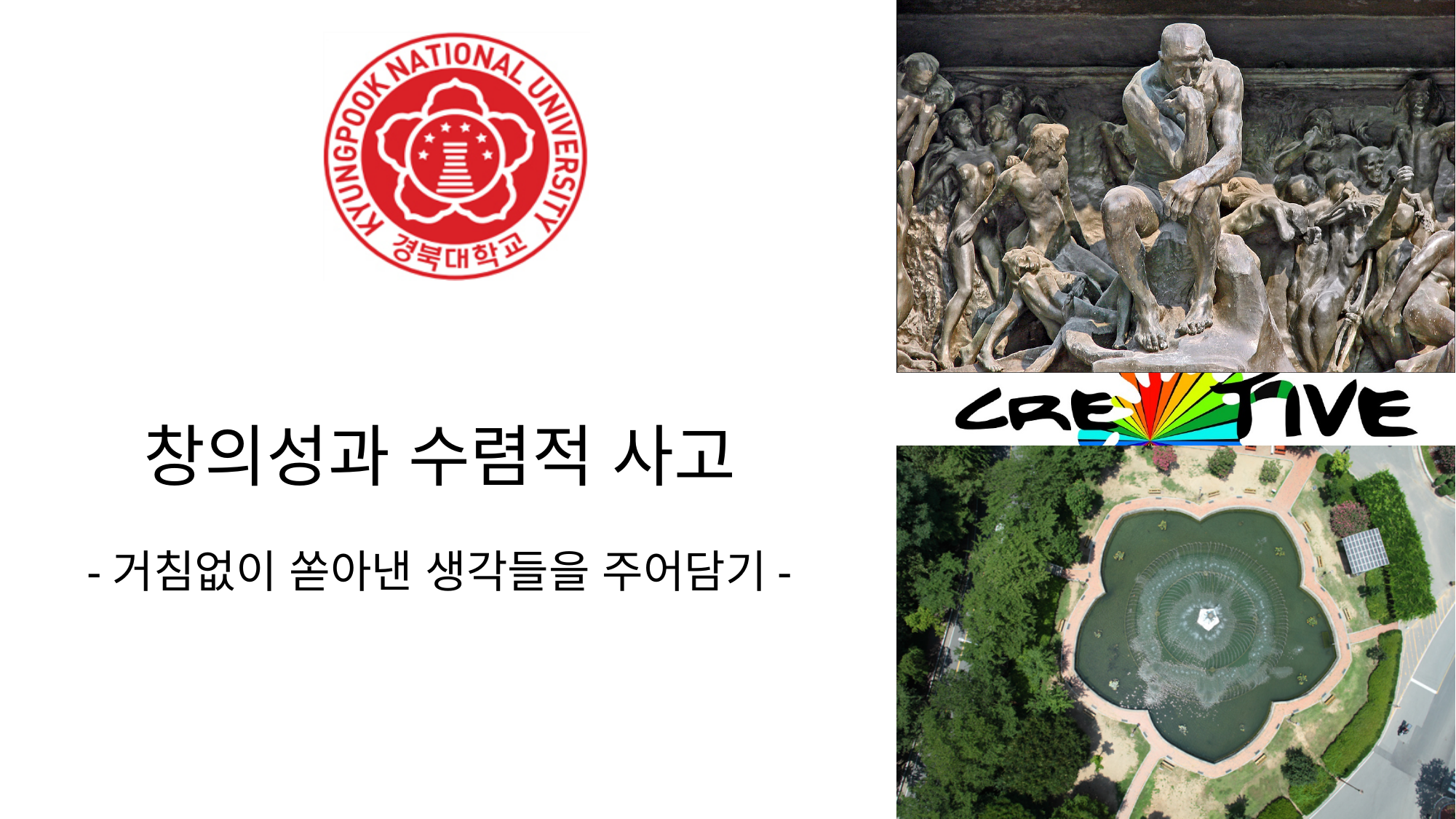

창의성과 수렴적 사고
-거침없이 쏟아낸 생각들을 주어담기-